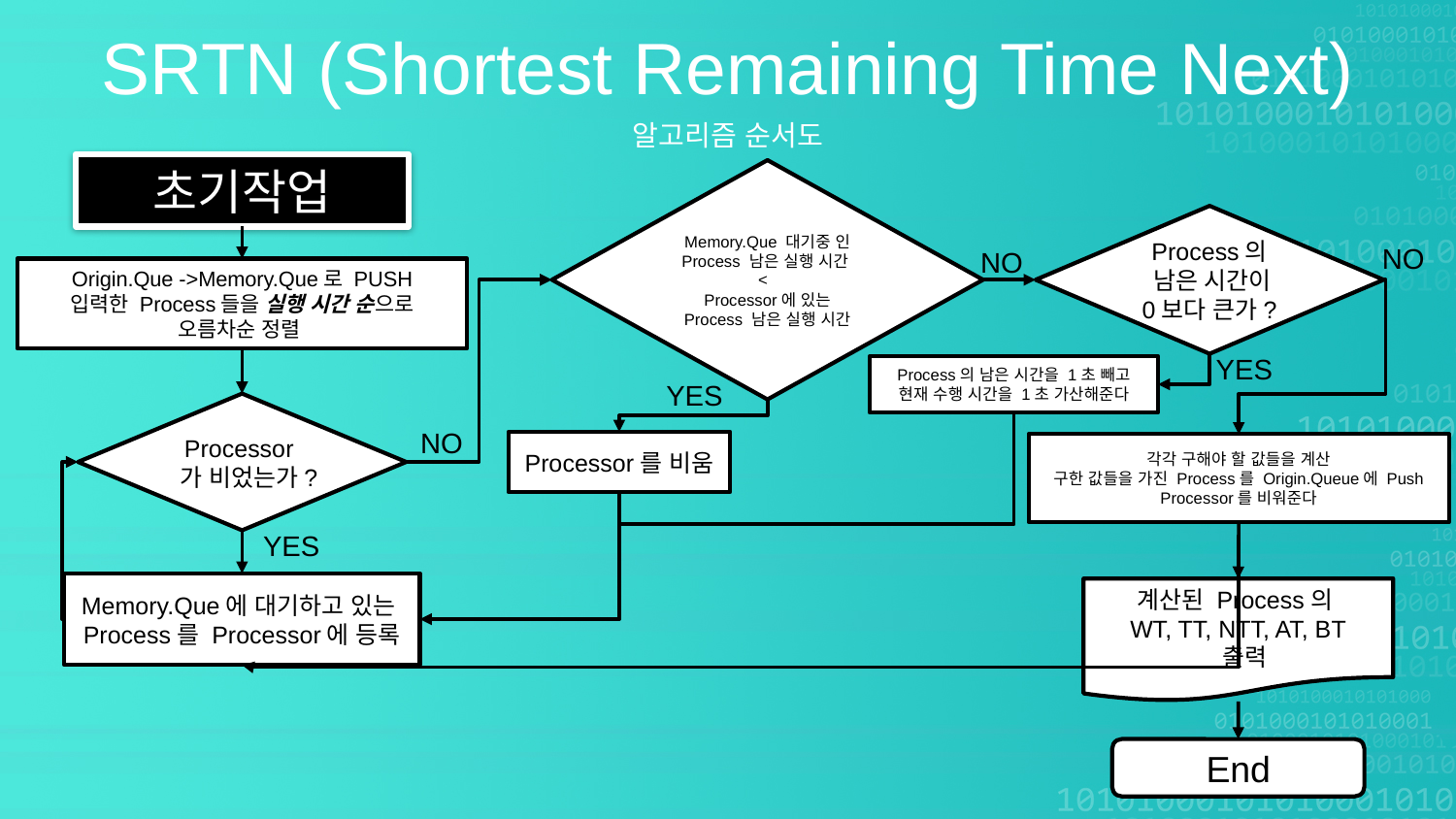

SRTN (Shortest Remaining Time Next)
알고리즘 순서도
초기작업
Memory.Que 대기중 인
Process 남은 실행 시간
<
Processor에 있는 Process 남은 실행 시간
Process의
 남은 시간이
0보다 큰가?
NO
NO
Origin.Que ->Memory.Que로 PUSH
입력한 Process들을 실행 시간 순으로
오름차순 정렬
YES
Process의 남은 시간을 1초 빼고
현재 수행 시간을 1초 가산해준다
YES
Processor가 비었는가?
NO
Processor를 비움
각각 구해야 할 값들을 계산
구한 값들을 가진 Process를 Origin.Queue에 Push
Processor를 비워준다
YES
Memory.Que에 대기하고 있는
Process를 Processor에 등록
계산된 Process의
WT, TT, NTT, AT, BT
 출력
End